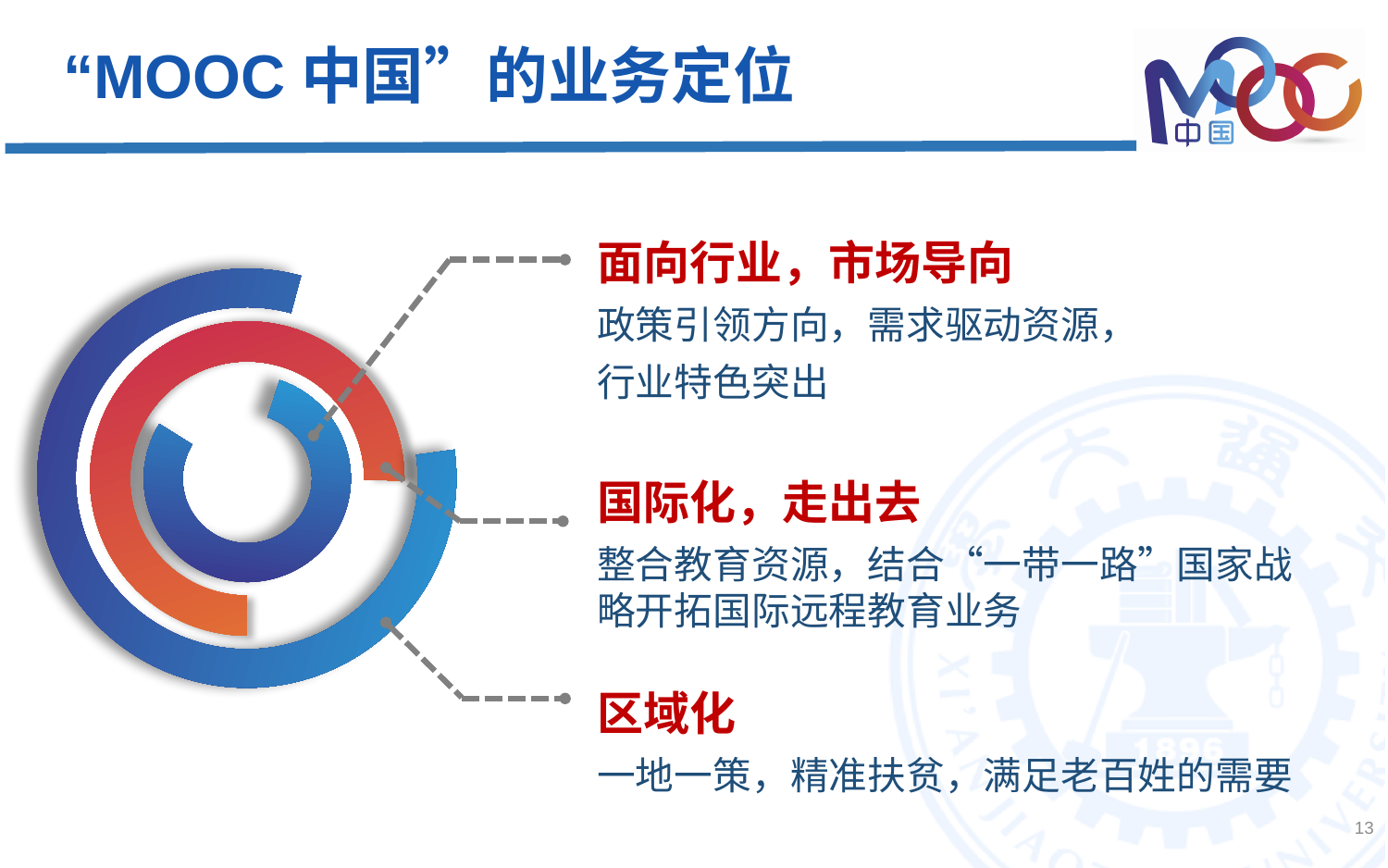

“MOOC中国”的业务定位
面向行业，市场导向
政策引领方向，需求驱动资源，
行业特色突出

国际化，走出去
整合教育资源，结合“一带一路”国家战略开拓国际远程教育业务
区域化
一地一策，精准扶贫，满足老百姓的需要

13